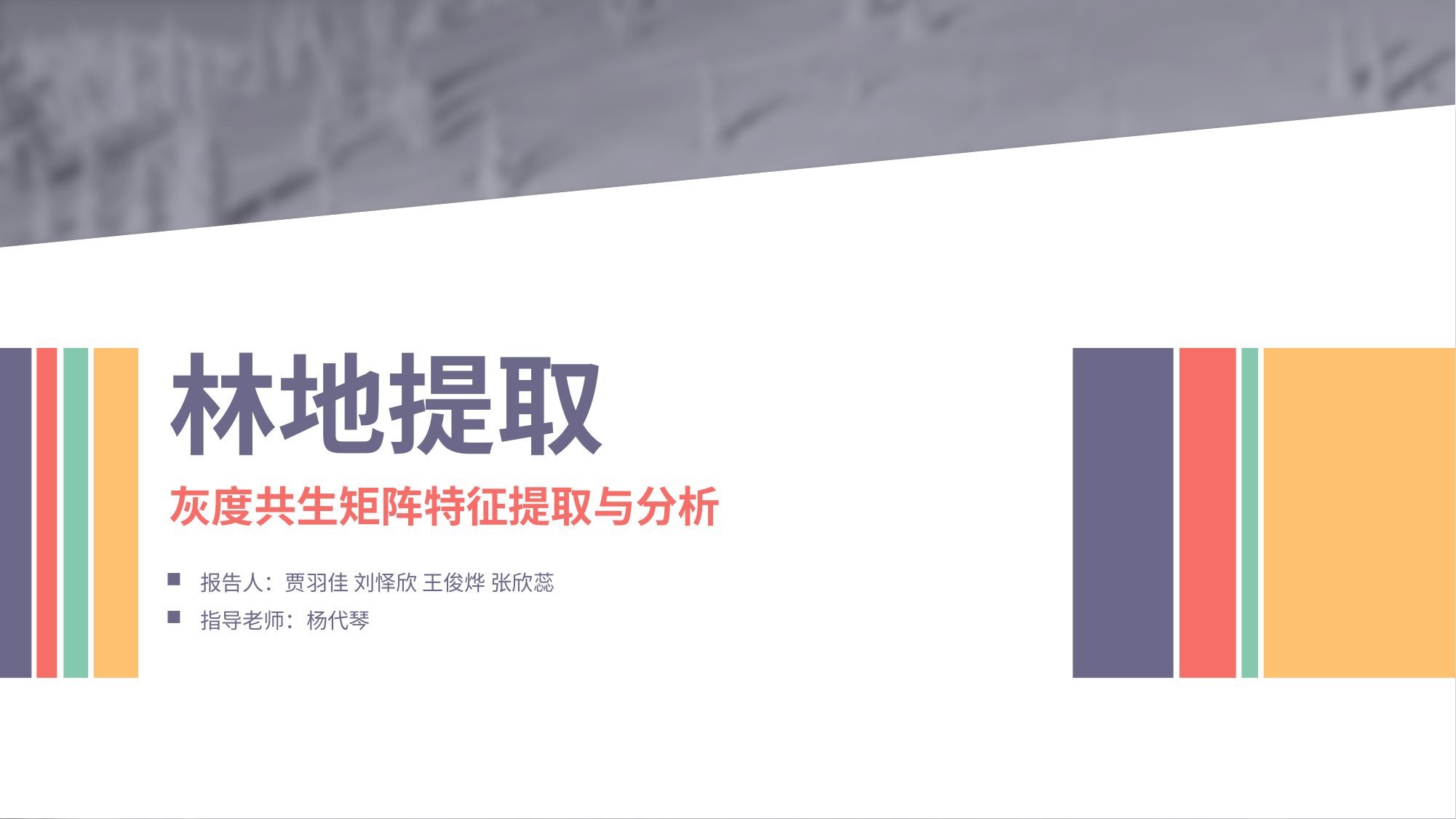

林地提取

灰度共生矩阵特征提取与分析
报告人：贾羽佳 刘怿欣 王俊烨 张欣蕊
指导老师：杨代琴